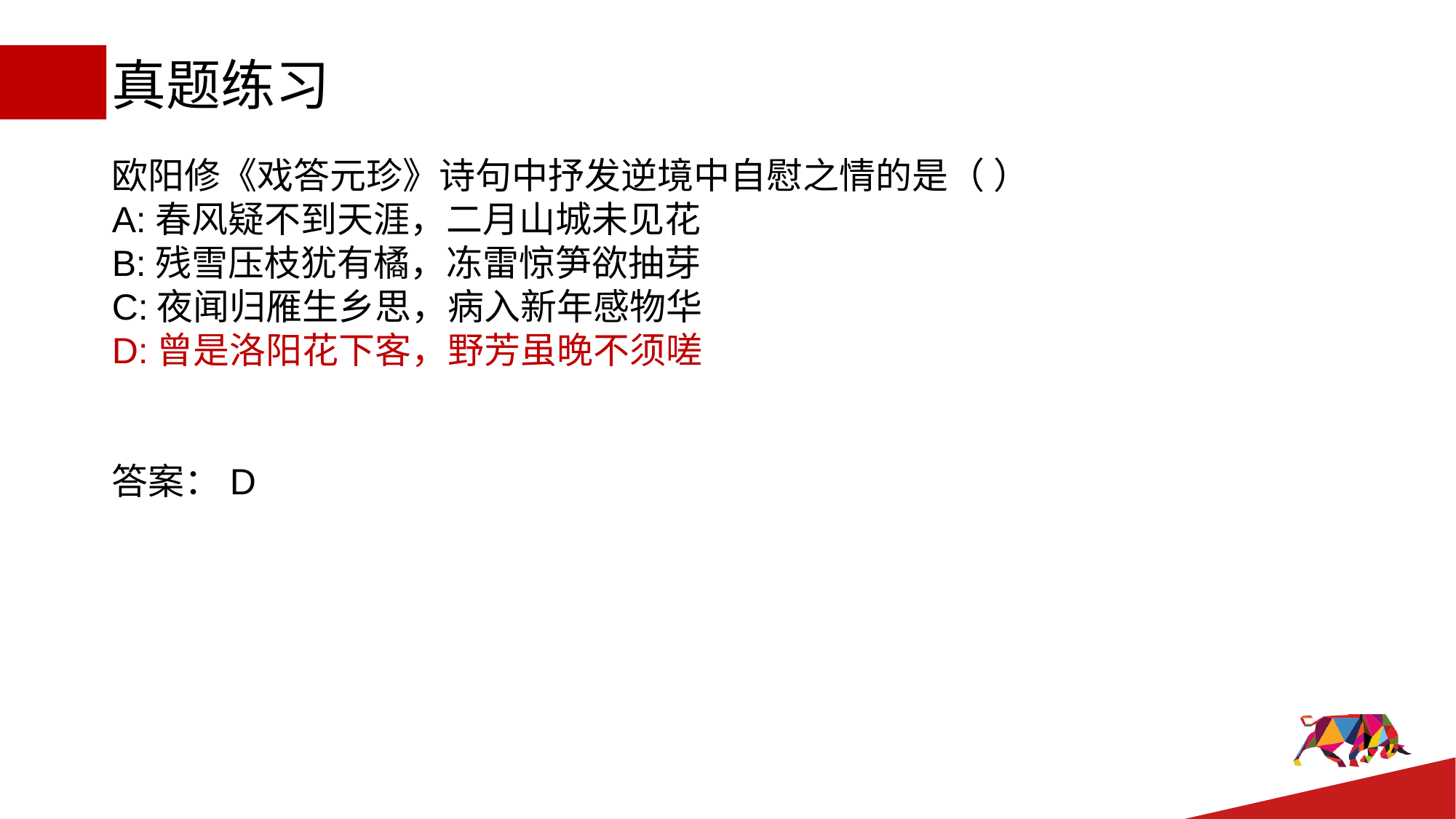

# 真题练习
欧阳修《戏答元珍》诗句中抒发逆境中自慰之情的是（ ）
A:春风疑不到天涯，二月山城未见花
B:残雪压枝犹有橘，冻雷惊笋欲抽芽
C:夜闻归雁生乡思，病入新年感物华
D:曾是洛阳花下客，野芳虽晚不须嗟

答案：D